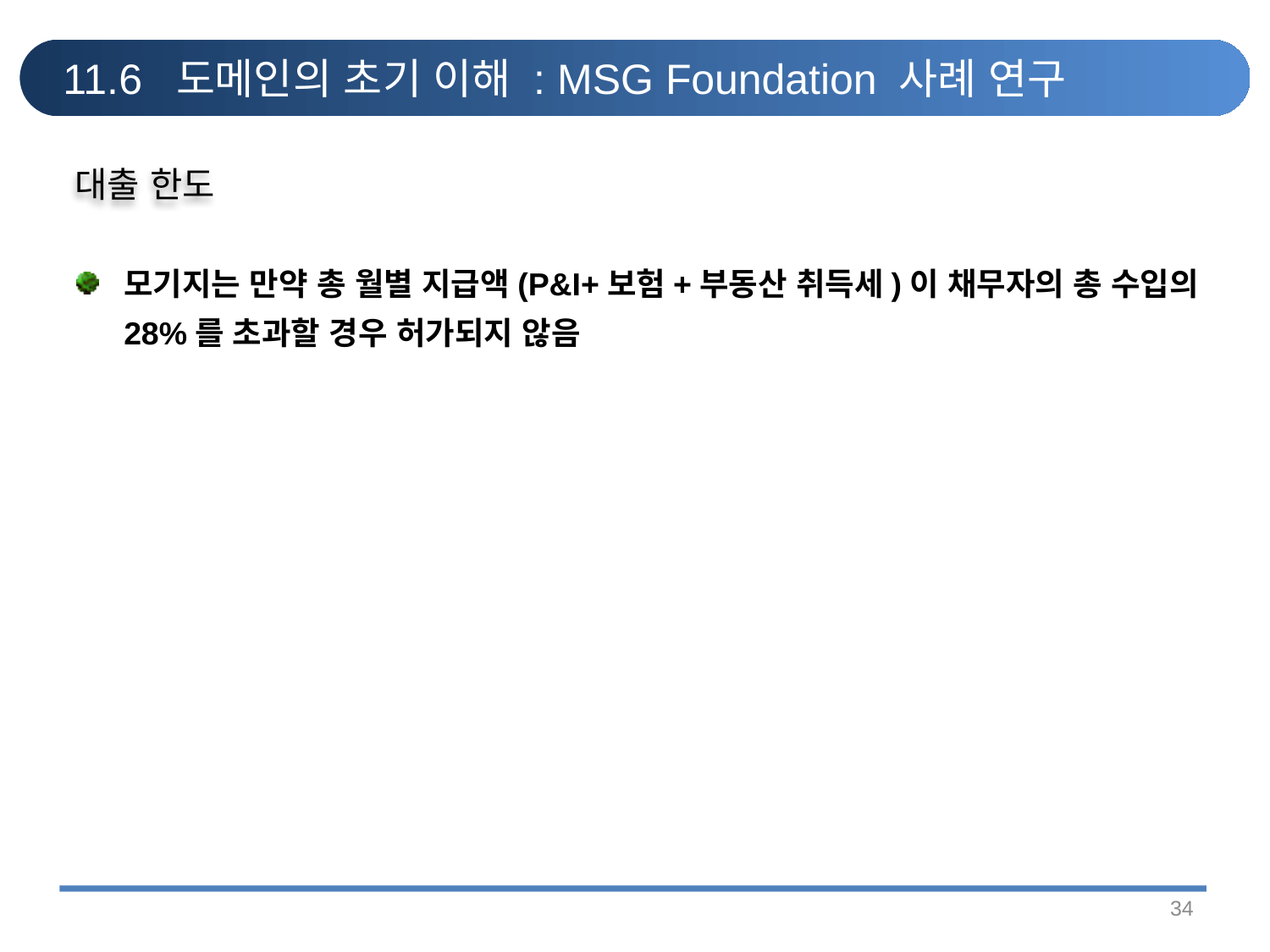

# 11.6  도메인의 초기 이해 : MSG Foundation 사례 연구
대출 한도
모기지는 만약 총 월별 지급액(P&I+보험+부동산 취득세)이 채무자의 총 수입의 28%를 초과할 경우 허가되지 않음

34